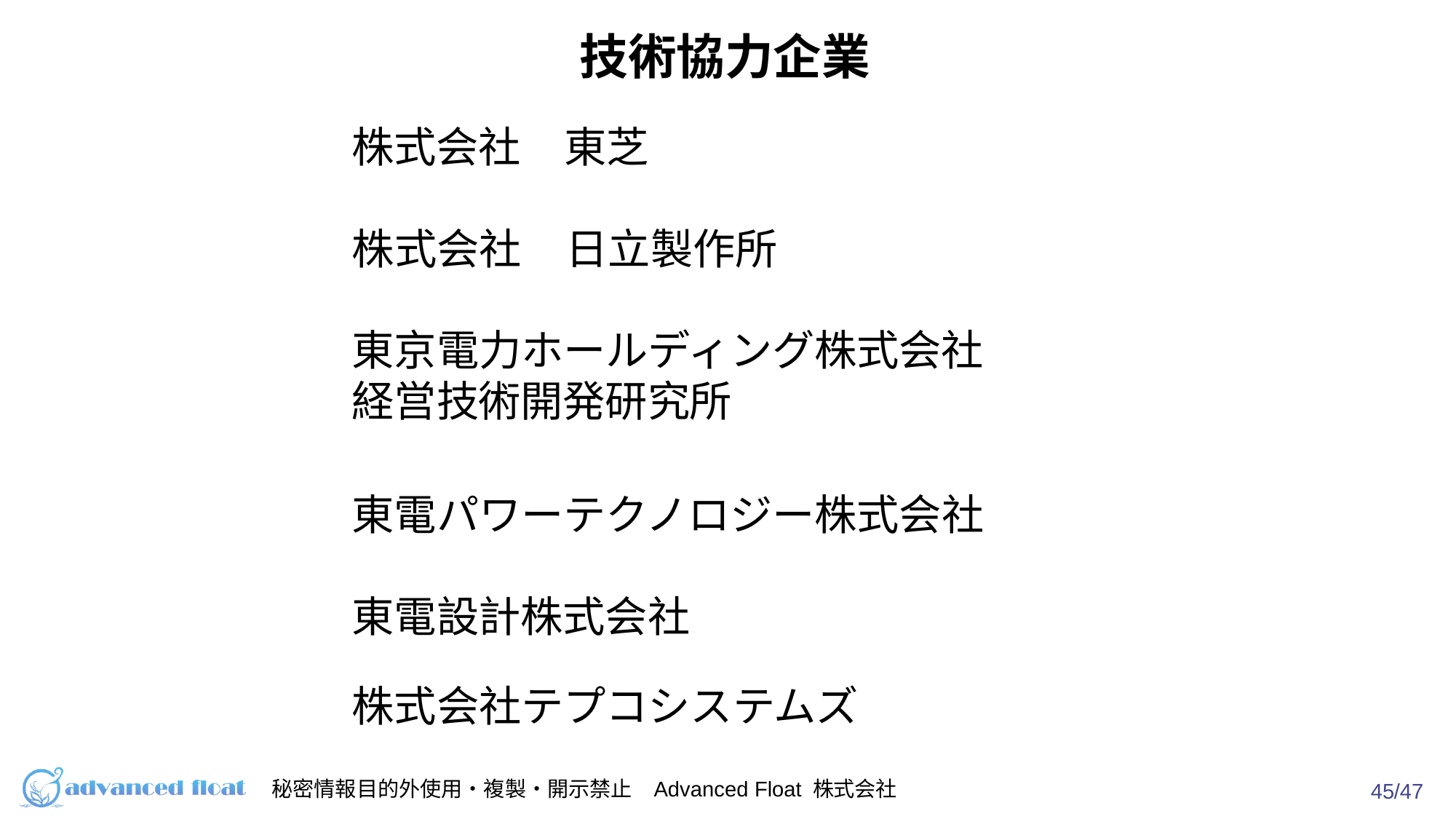

# 技術協⼒企業
株式会社
東芝
株式会社	⽇⽴製作所
東京電⼒ホールディング株式会社経営技術開発研究所
東電パワーテクノロジー株式会社東電設計株式会社
株式会社テプコシステムズ
秘密情報⽬的外使⽤・複製・開⽰禁⽌
Advanced Float 株式会社
45/47